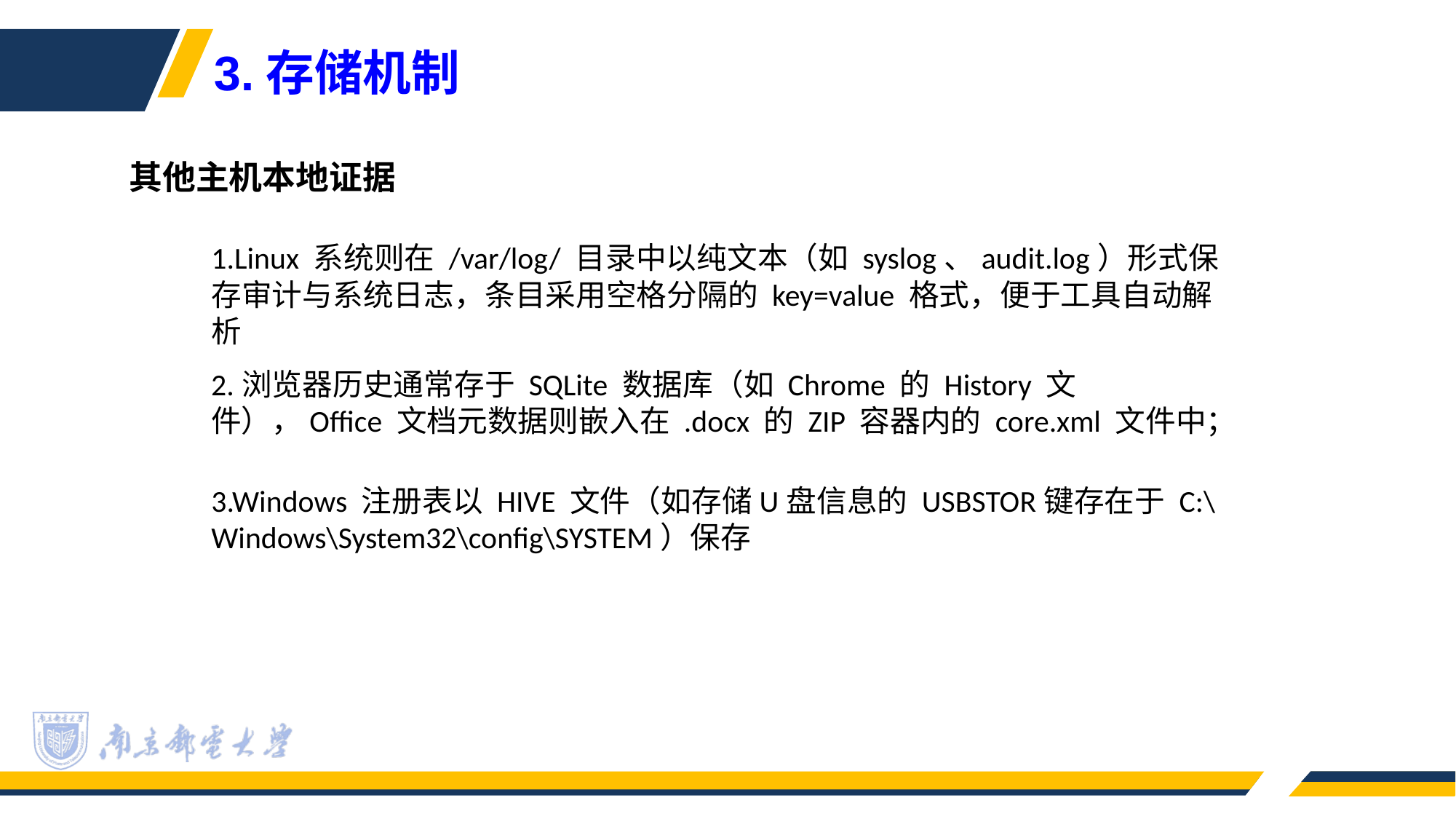

3.存储机制
其他主机本地证据
1.Linux 系统则在 /var/log/ 目录中以纯文本（如 syslog、audit.log）形式保存审计与系统日志，条目采用空格分隔的 key=value 格式，便于工具自动解析

2.浏览器历史通常存于 SQLite 数据库（如 Chrome 的 History 文件），Office 文档元数据则嵌入在 .docx 的 ZIP 容器内的 core.xml 文件中；
3.Windows 注册表以 HIVE 文件（如存储U盘信息的 USBSTOR键存在于 C:\Windows\System32\config\SYSTEM）保存
11